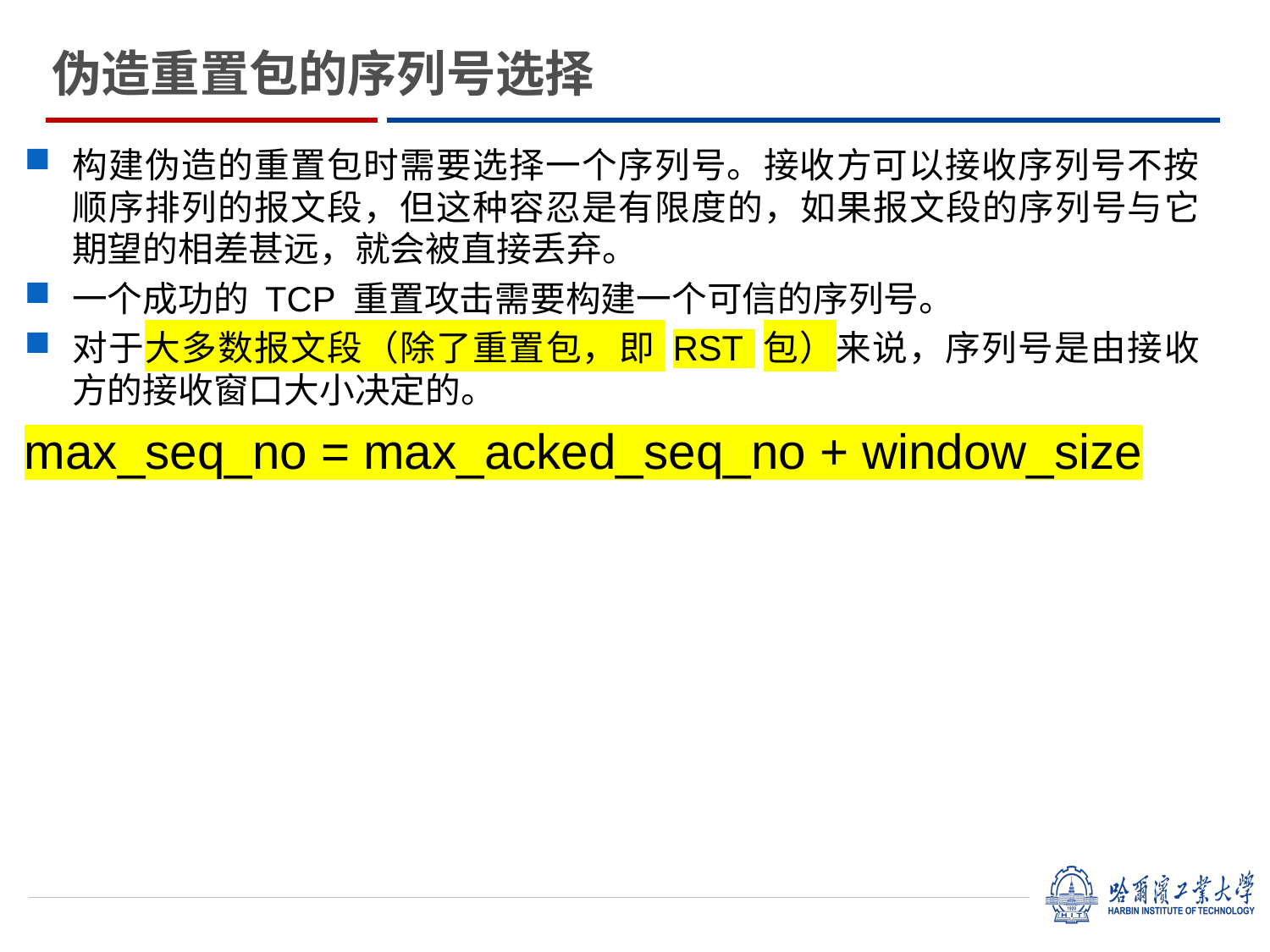

伪造重置包的序列号选择
构建伪造的重置包时需要选择一个序列号。接收方可以接收序列号不按顺序排列的报文段，但这种容忍是有限度的，如果报文段的序列号与它期望的相差甚远，就会被直接丢弃。
一个成功的 TCP 重置攻击需要构建一个可信的序列号。
对于大多数报文段（除了重置包，即 RST 包）来说，序列号是由接收方的接收窗口大小决定的。
max_seq_no = max_acked_seq_no + window_size